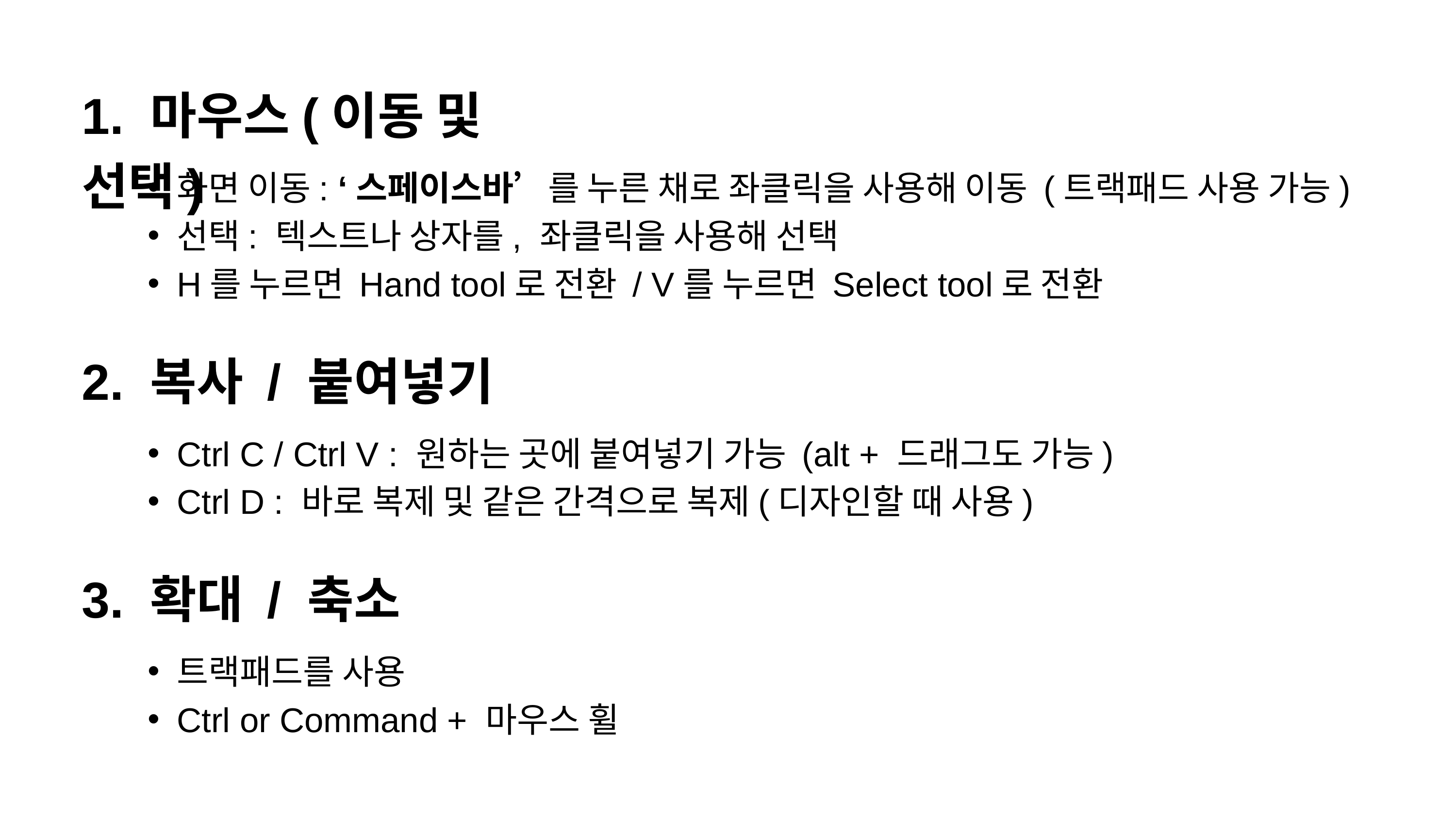

1. 마우스(이동 및 선택)
화면 이동: ‘스페이스바’를 누른 채로 좌클릭을 사용해 이동 (트랙패드 사용 가능)
선택: 텍스트나 상자를, 좌클릭을 사용해 선택
H를 누르면 Hand tool로 전환 / V를 누르면 Select tool로 전환
2. 복사 / 붙여넣기
Ctrl C / Ctrl V : 원하는 곳에 붙여넣기 가능 (alt + 드래그도 가능)
Ctrl D : 바로 복제 및 같은 간격으로 복제(디자인할 때 사용)
3. 확대 / 축소
트랙패드를 사용
Ctrl or Command + 마우스 휠